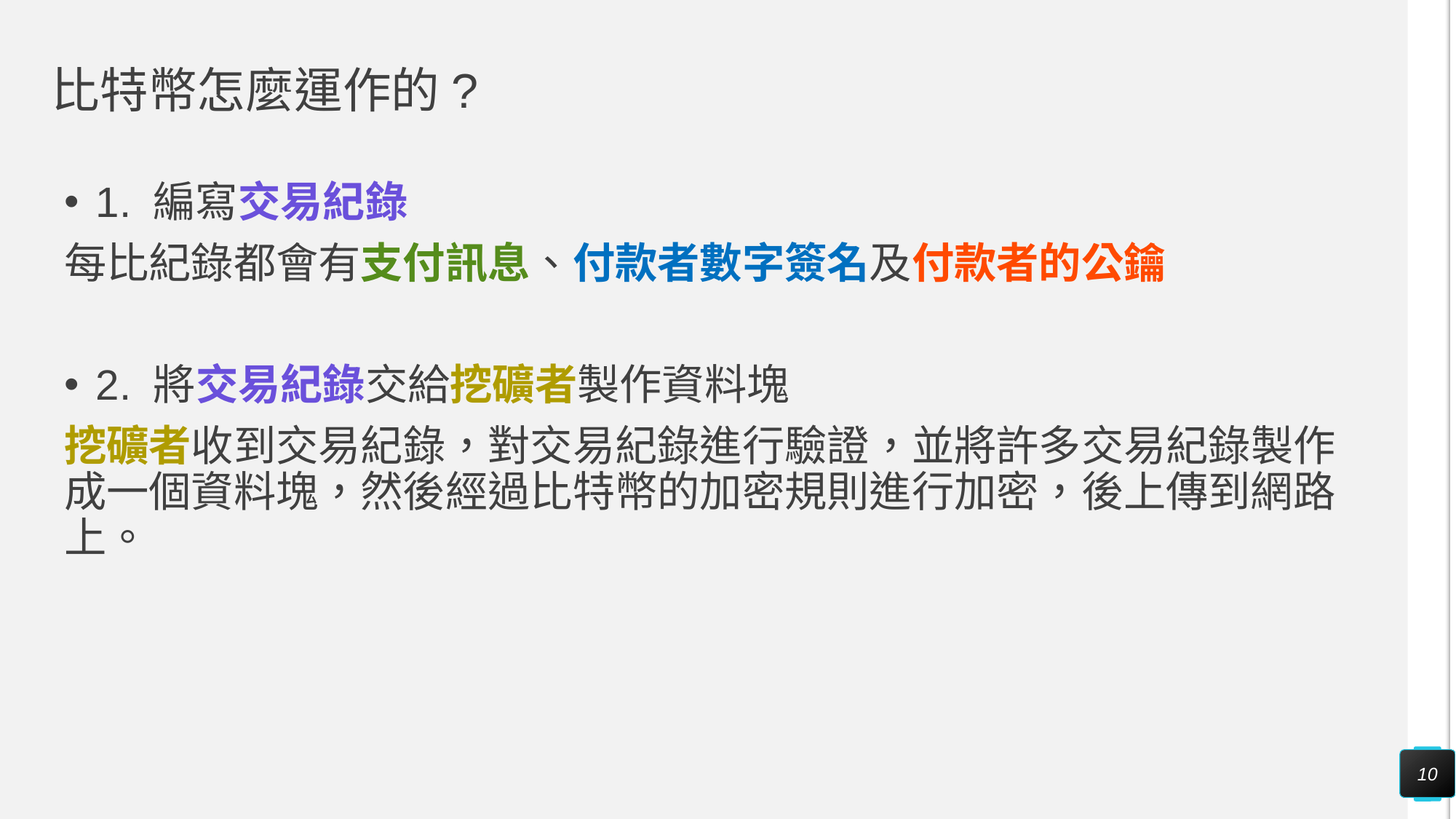

# 比特幣怎麼運作的?
1. 編寫交易紀錄
每比紀錄都會有支付訊息、付款者數字簽名及付款者的公鑰

2. 將交易紀錄交給挖礦者製作資料塊
挖礦者收到交易紀錄，對交易紀錄進行驗證，並將許多交易紀錄製作成一個資料塊，然後經過比特幣的加密規則進行加密，後上傳到網路上。
10